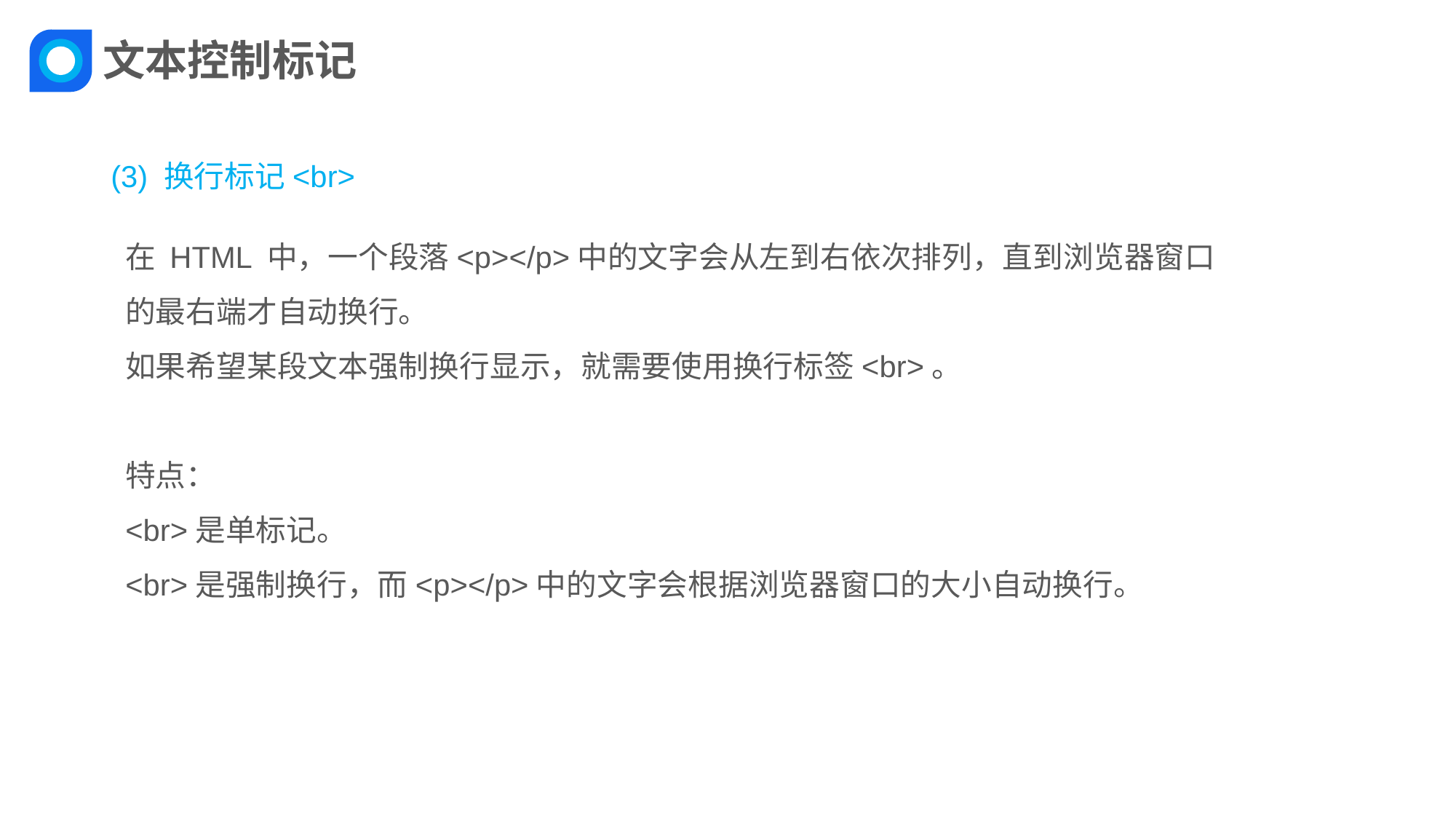

文本控制标记

(3) 换行标记<br>

在 HTML 中，一个段落<p></p>中的文字会从左到右依次排列，直到浏览器窗口的最右端才自动换行。
如果希望某段文本强制换行显示，就需要使用换行标签<br>。

特点：
<br>是单标记。
<br>是强制换行，而<p></p>中的文字会根据浏览器窗口的大小自动换行。